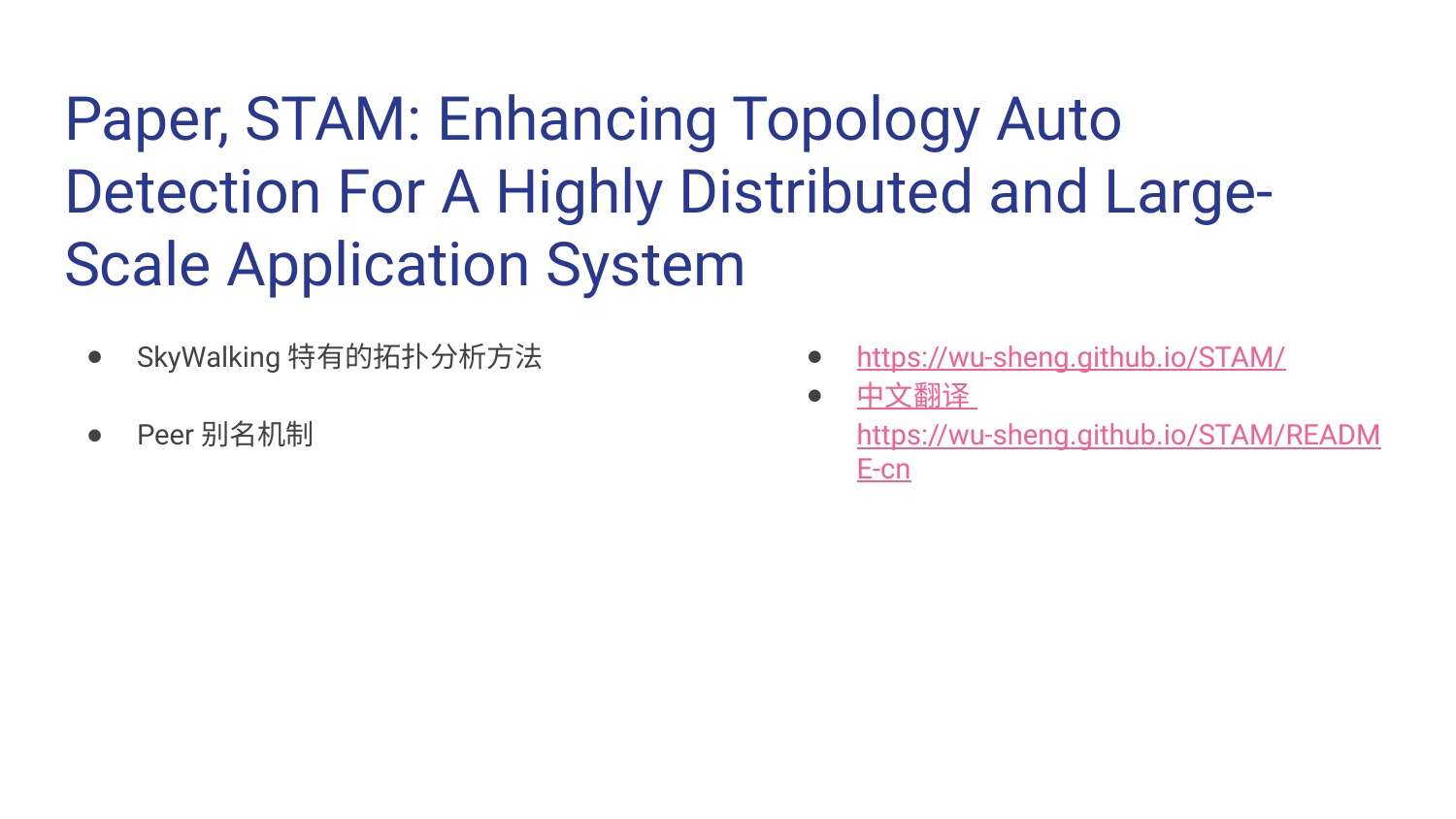

# Paper, STAM: Enhancing Topology Auto Detection For A Highly Distributed and Large-Scale Application System
SkyWalking特有的拓扑分析方法

Peer别名机制
https://wu-sheng.github.io/STAM/
中文翻译 https://wu-sheng.github.io/STAM/README-cn